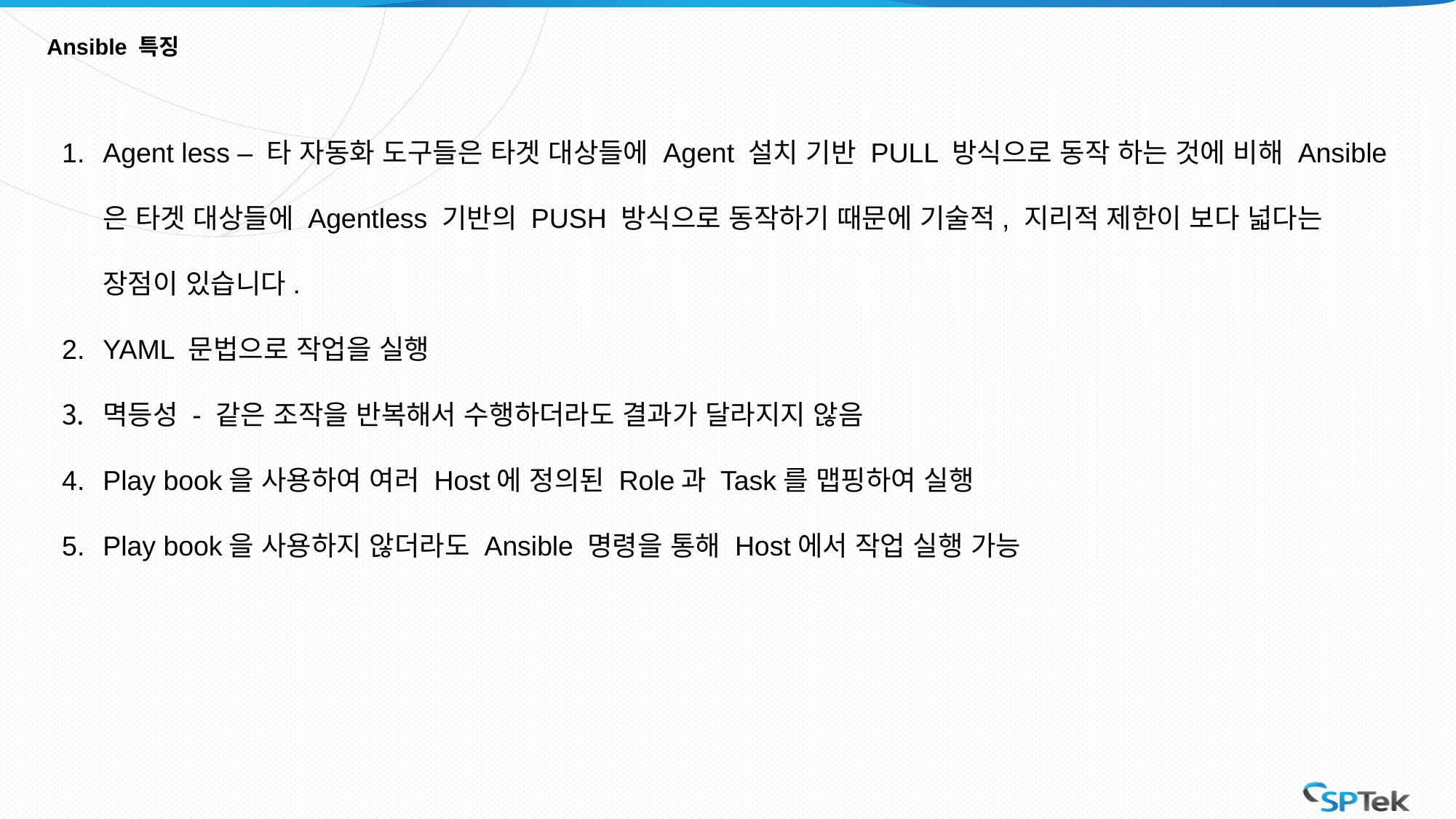

# Ansible 특징
Agent less – 타 자동화 도구들은 타겟 대상들에 Agent 설치 기반 PULL 방식으로 동작 하는 것에 비해 Ansible은 타겟 대상들에 Agentless 기반의 PUSH 방식으로 동작하기 때문에 기술적, 지리적 제한이 보다 넓다는 장점이 있습니다.
YAML 문법으로 작업을 실행
멱등성 - 같은 조작을 반복해서 수행하더라도 결과가 달라지지 않음
Play book을 사용하여 여러 Host에 정의된 Role과 Task를 맵핑하여 실행
Play book을 사용하지 않더라도 Ansible 명령을 통해 Host에서 작업 실행 가능